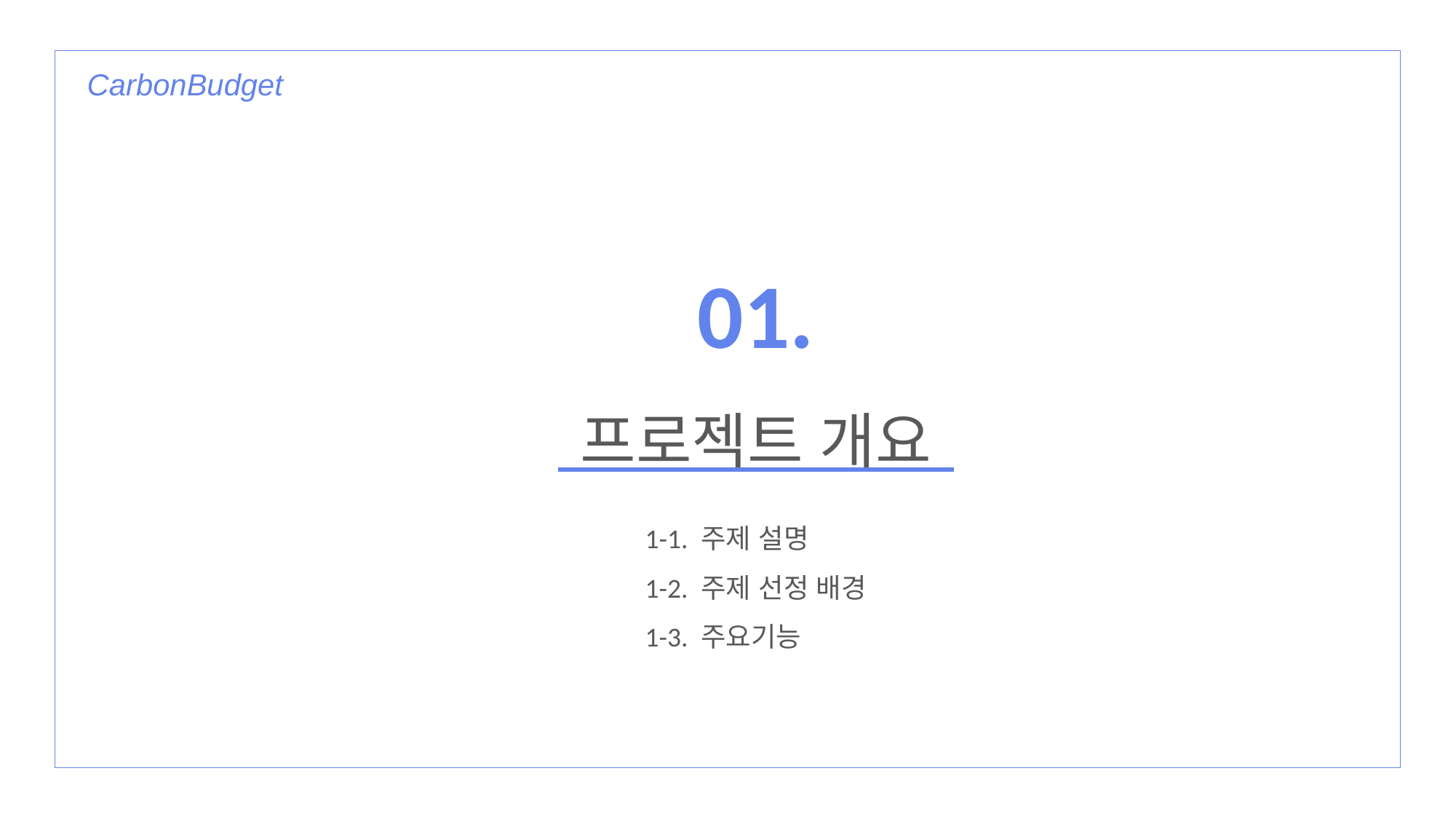

CarbonBudget

01.
프로젝트 개요

1-1. 주제 설명
1-2. 주제 선정 배경
1-3. 주요기능